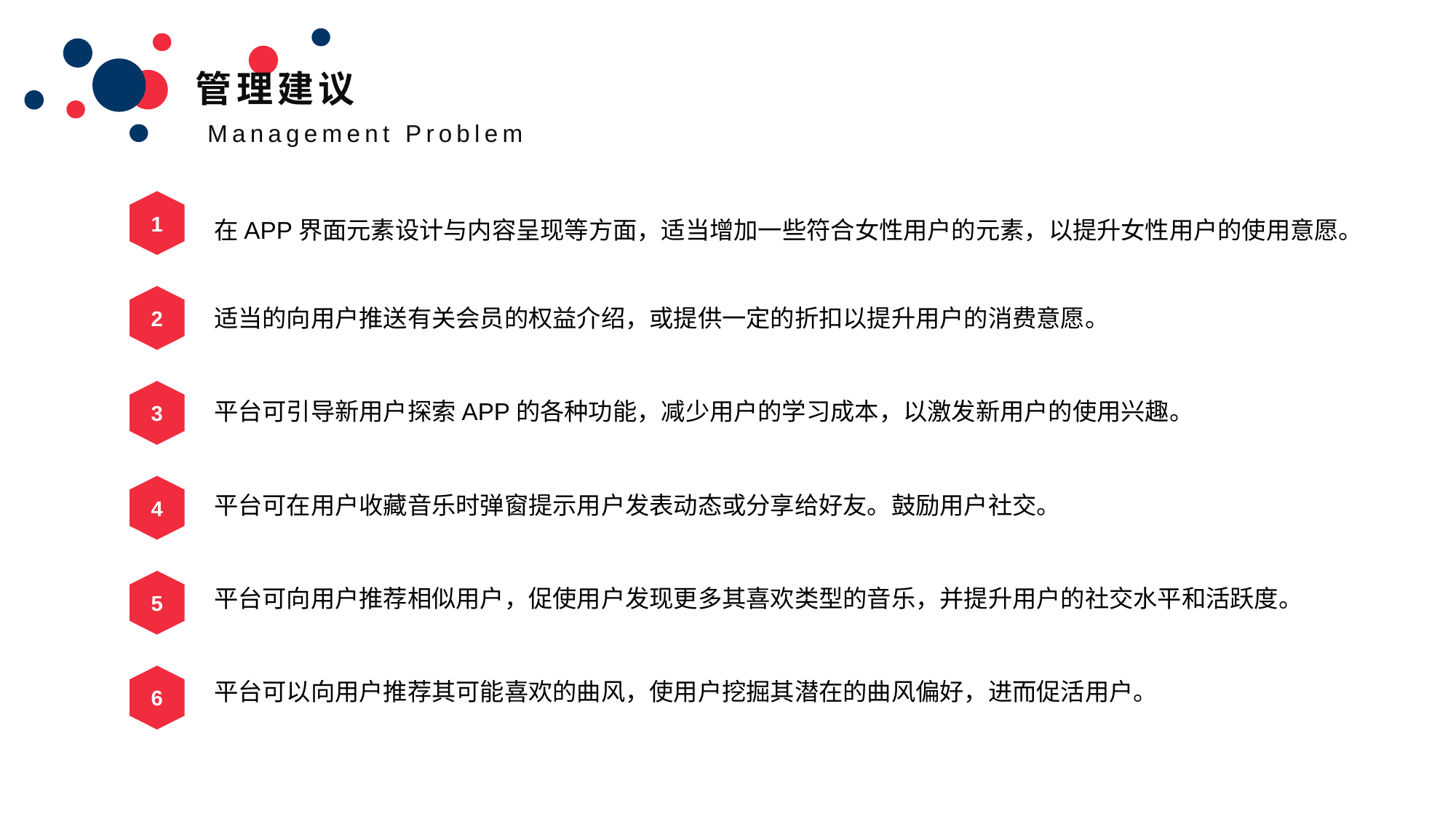

管理建议

Management Problem

1
在APP界面元素设计与内容呈现等方面，适当增加一些符合女性用户的元素，以提升女性用户的使用意愿。
2
适当的向用户推送有关会员的权益介绍，或提供一定的折扣以提升用户的消费意愿。
3
平台可引导新用户探索APP的各种功能，减少用户的学习成本，以激发新用户的使用兴趣。
4
平台可在用户收藏音乐时弹窗提示用户发表动态或分享给好友。鼓励用户社交。
5
平台可向用户推荐相似用户，促使用户发现更多其喜欢类型的音乐，并提升用户的社交水平和活跃度。
6
平台可以向用户推荐其可能喜欢的曲风，使用户挖掘其潜在的曲风偏好，进而促活用户。